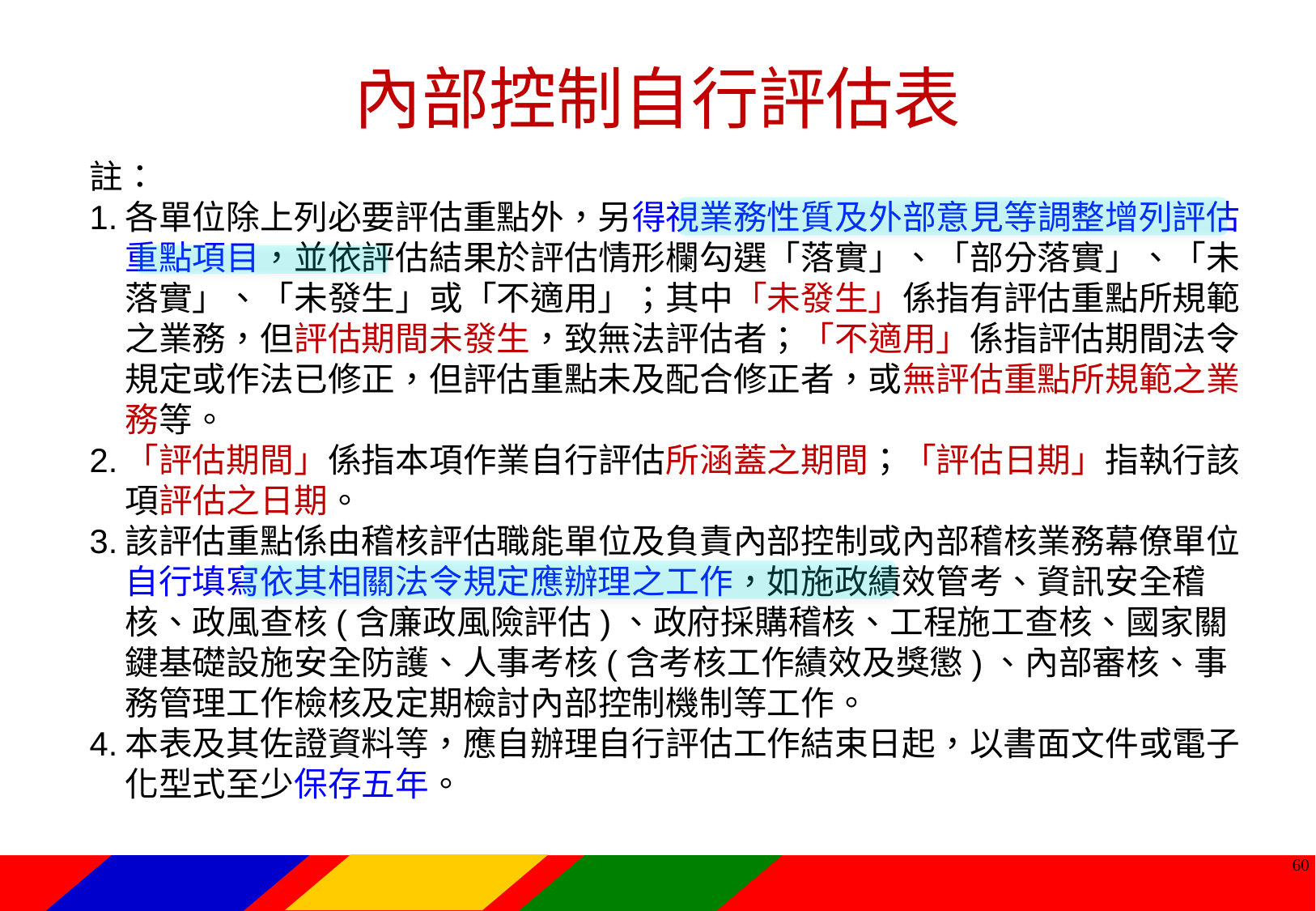

內部控制自行評估表
註：
1.	各單位除上列必要評估重點外，另得視業務性質及外部意見等調整增列評估重點項目，並依評估結果於評估情形欄勾選「落實」、「部分落實」、「未落實」、「未發生」或「不適用」；其中「未發生」係指有評估重點所規範之業務，但評估期間未發生，致無法評估者；「不適用」係指評估期間法令規定或作法已修正，但評估重點未及配合修正者，或無評估重點所規範之業務等。
2.	「評估期間」係指本項作業自行評估所涵蓋之期間；「評估日期」指執行該項評估之日期。
3.	該評估重點係由稽核評估職能單位及負責內部控制或內部稽核業務幕僚單位自行填寫依其相關法令規定應辦理之工作，如施政績效管考、資訊安全稽核、政風查核(含廉政風險評估)、政府採購稽核、工程施工查核、國家關鍵基礎設施安全防護、人事考核(含考核工作績效及獎懲)、內部審核、事務管理工作檢核及定期檢討內部控制機制等工作。
4.	本表及其佐證資料等，應自辦理自行評估工作結束日起，以書面文件或電子化型式至少保存五年。

60